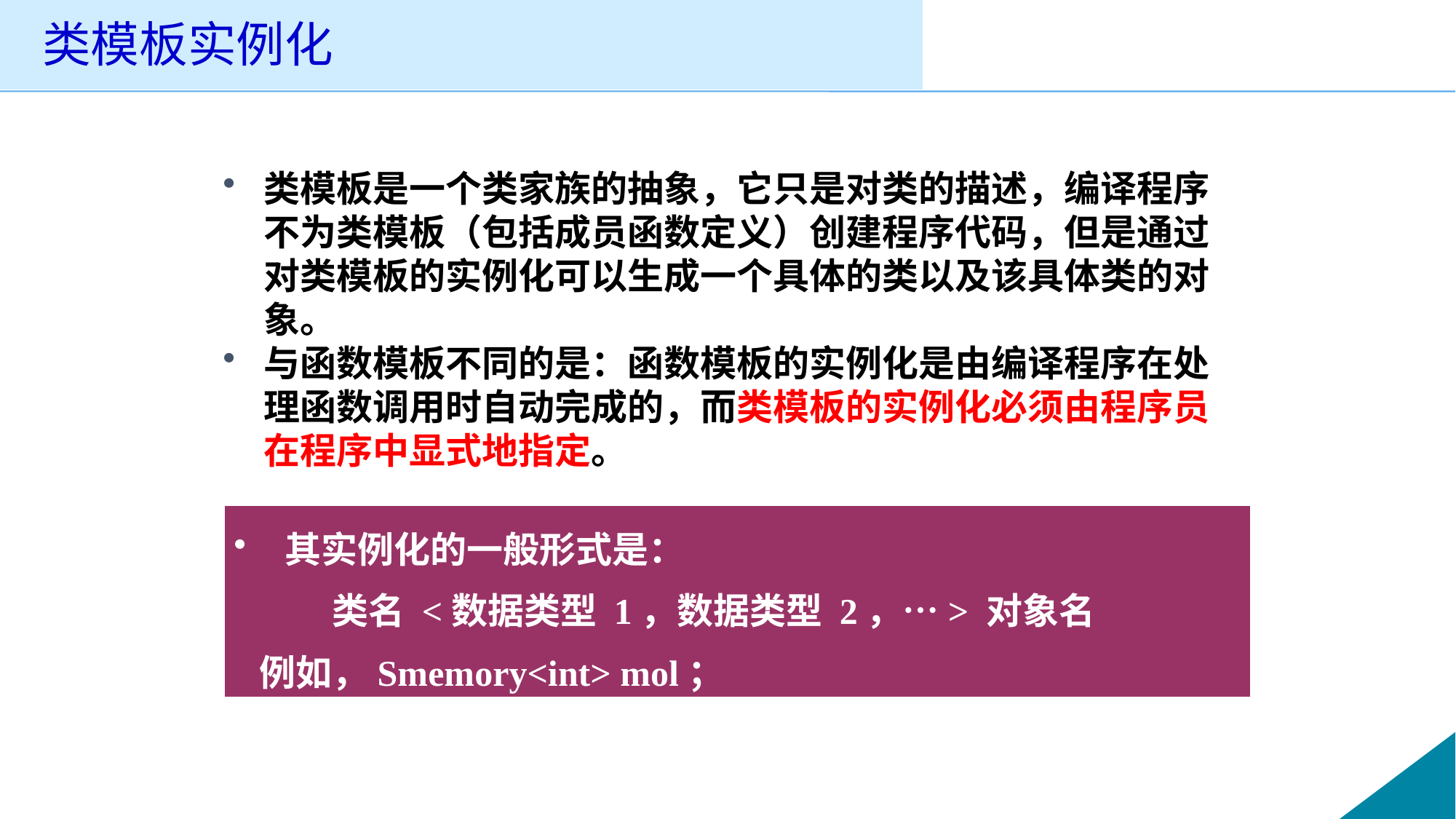

# 类模板实例化
类模板是一个类家族的抽象，它只是对类的描述，编译程序不为类模板（包括成员函数定义）创建程序代码，但是通过对类模板的实例化可以生成一个具体的类以及该具体类的对象。
与函数模板不同的是：函数模板的实例化是由编译程序在处理函数调用时自动完成的，而类模板的实例化必须由程序员在程序中显式地指定。
  其实例化的一般形式是：
　　类名 <数据类型 1，数据类型 2，…> 对象名
例如，Smemory<int> mol；